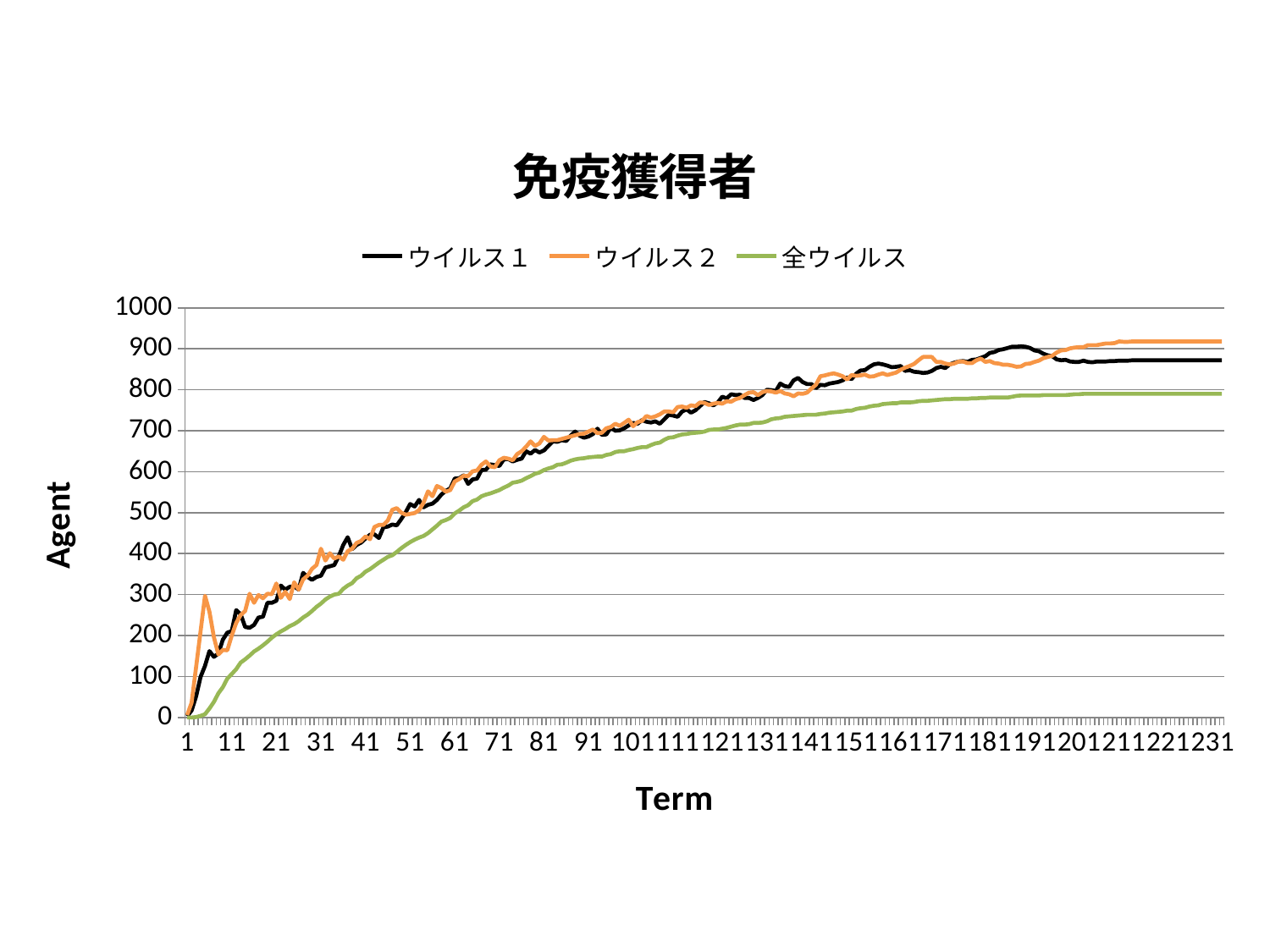

### Chart: 免疫獲得者

| Category | ウイルス１ | ウイルス２ | 全ウイルス |
|---|---|---|---|